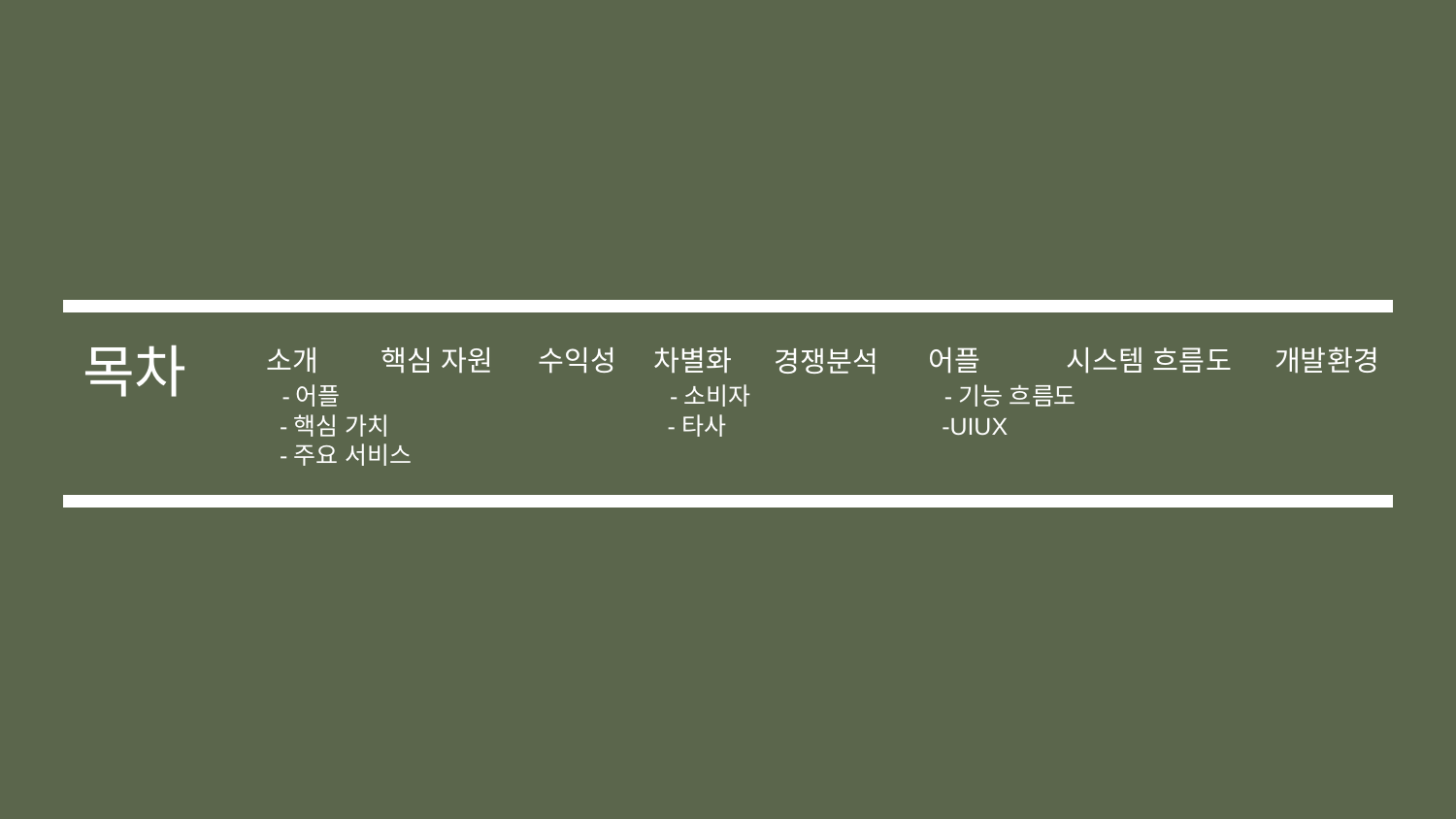

목차
소개
  -어플
  -핵심 가치
  -주요 서비스
핵심 자원
수익성
차별화
  -소비자
  -타사
어플
  -기능 흐름도
  -UIUX
시스템 흐름도
개발환경
경쟁분석